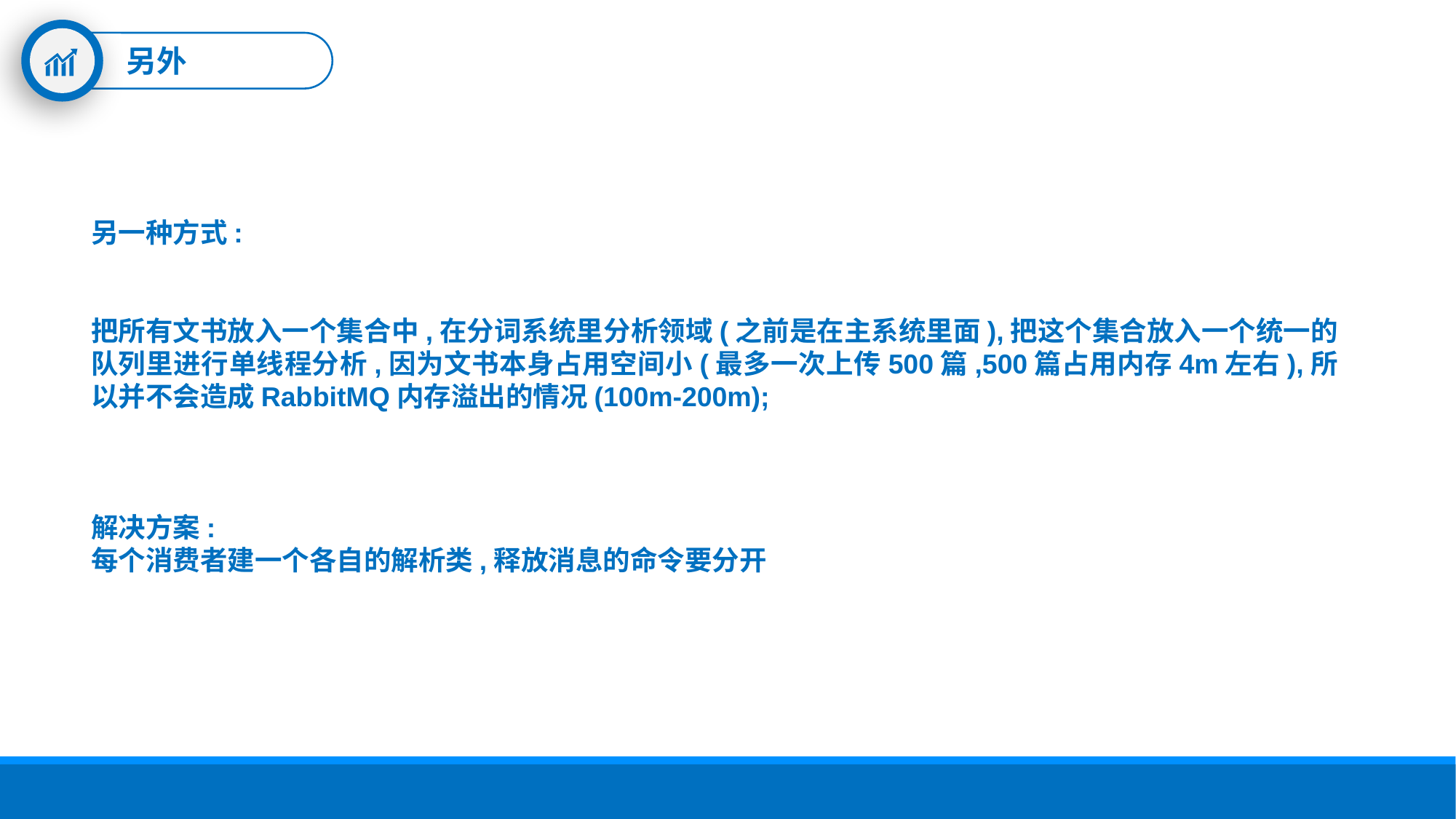

另外

另一种方式:

把所有文书放入一个集合中,在分词系统里分析领域(之前是在主系统里面),把这个集合放入一个统一的队列里进行单线程分析,因为文书本身占用空间小(最多一次上传500篇,500篇占用内存4m左右),所以并不会造成RabbitMQ内存溢出的情况(100m-200m);

解决方案:
每个消费者建一个各自的解析类,释放消息的命令要分开